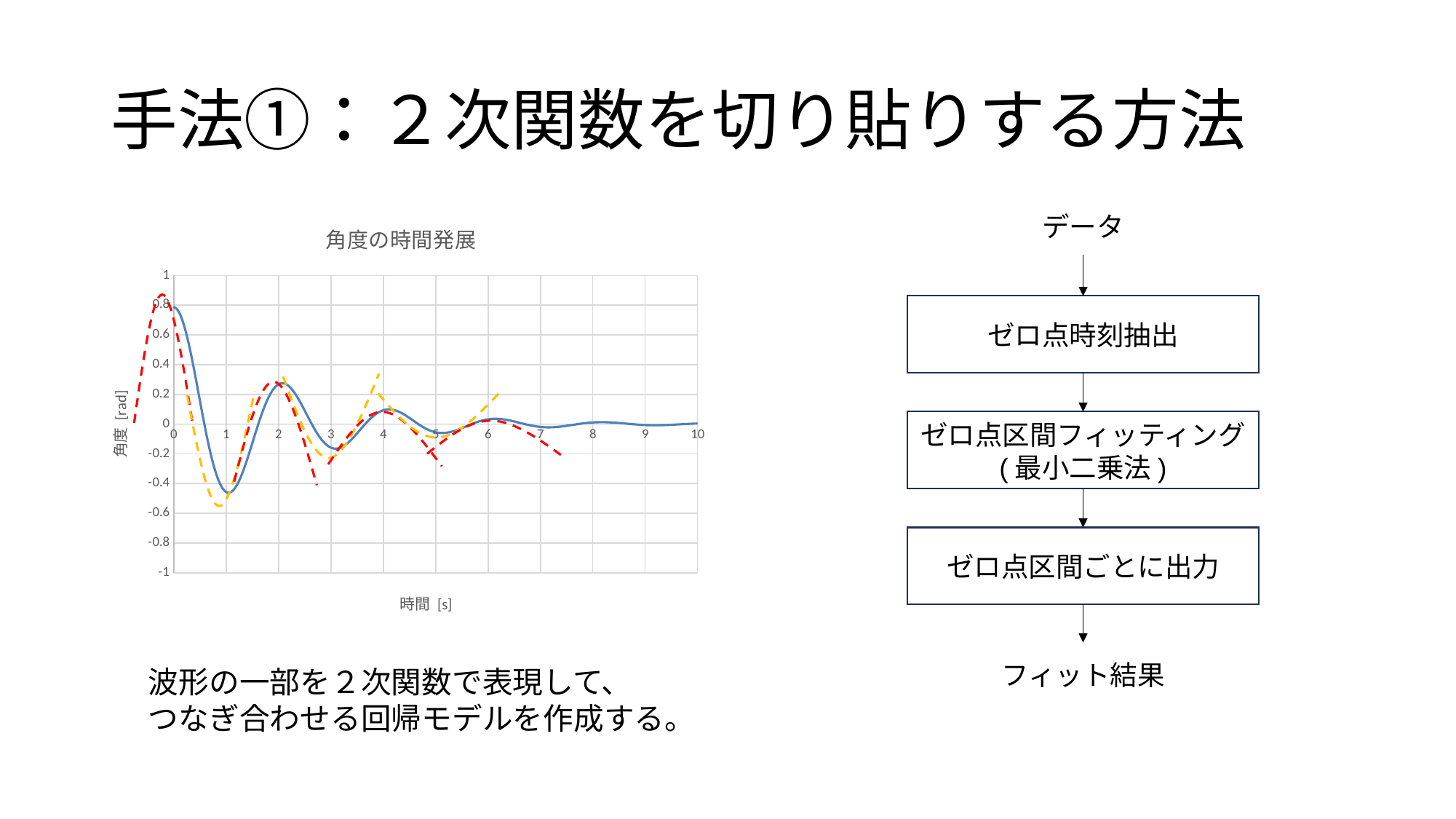

# 手法①：２次関数を切り貼りする方法

### Chart: 角度の時間発展

| Category | theta |
|---|---|
データ

ゼロ点時刻抽出

ゼロ点区間フィッティング
(最小二乗法)

ゼロ点区間ごとに出力
フィット結果
波形の一部を２次関数で表現して、
つなぎ合わせる回帰モデルを作成する。